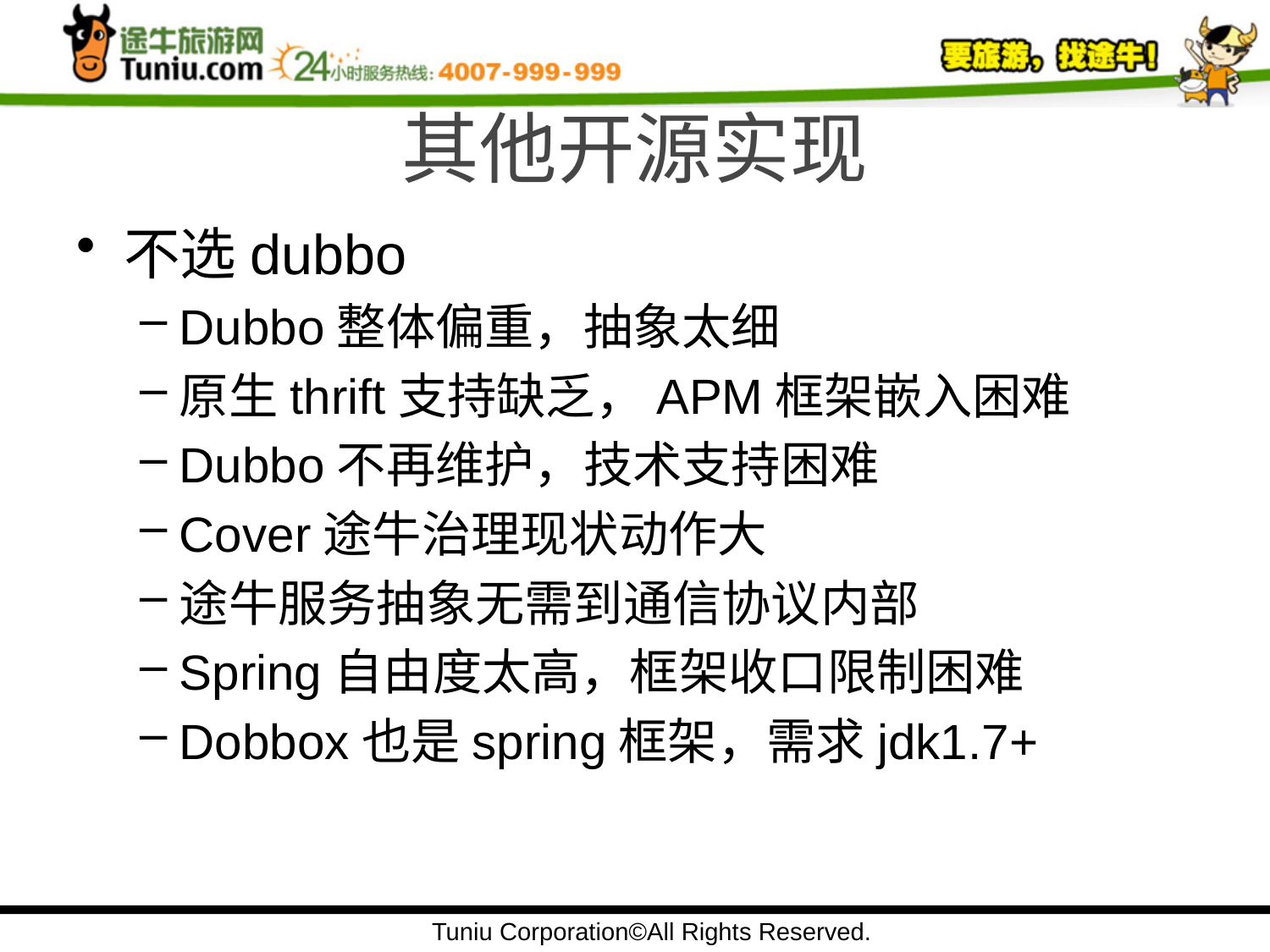

# 其他开源实现
不选dubbo
Dubbo整体偏重，抽象太细
原生thrift支持缺乏，APM框架嵌入困难
Dubbo不再维护，技术支持困难
Cover途牛治理现状动作大
途牛服务抽象无需到通信协议内部
Spring自由度太高，框架收口限制困难
Dobbox也是spring框架，需求jdk1.7+